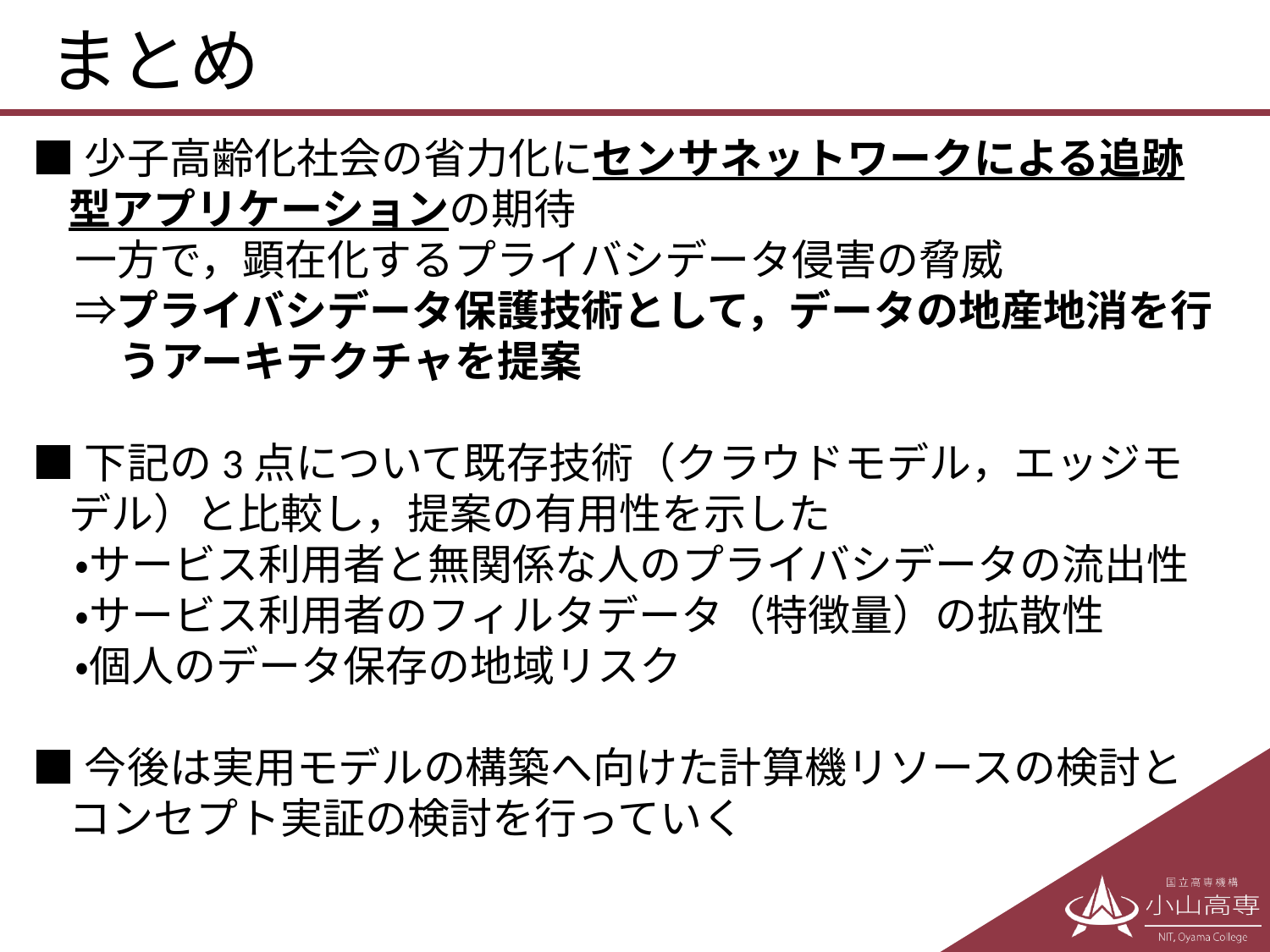

# まとめ
■少子高齢化社会の省力化にセンサネットワークによる追跡型アプリケーションの期待
　一方で，顕在化するプライバシデータ侵害の脅威
　⇒プライバシデータ保護技術として，データの地産地消を行うアーキテクチャを提案

■下記の3点について既存技術（クラウドモデル，エッジモデル）と比較し，提案の有用性を示した
　・サービス利用者と無関係な人のプライバシデータの流出性
　・サービス利用者のフィルタデータ（特徴量）の拡散性
　・個人のデータ保存の地域リスク

■今後は実用モデルの構築へ向けた計算機リソースの検討とコンセプト実証の検討を行っていく